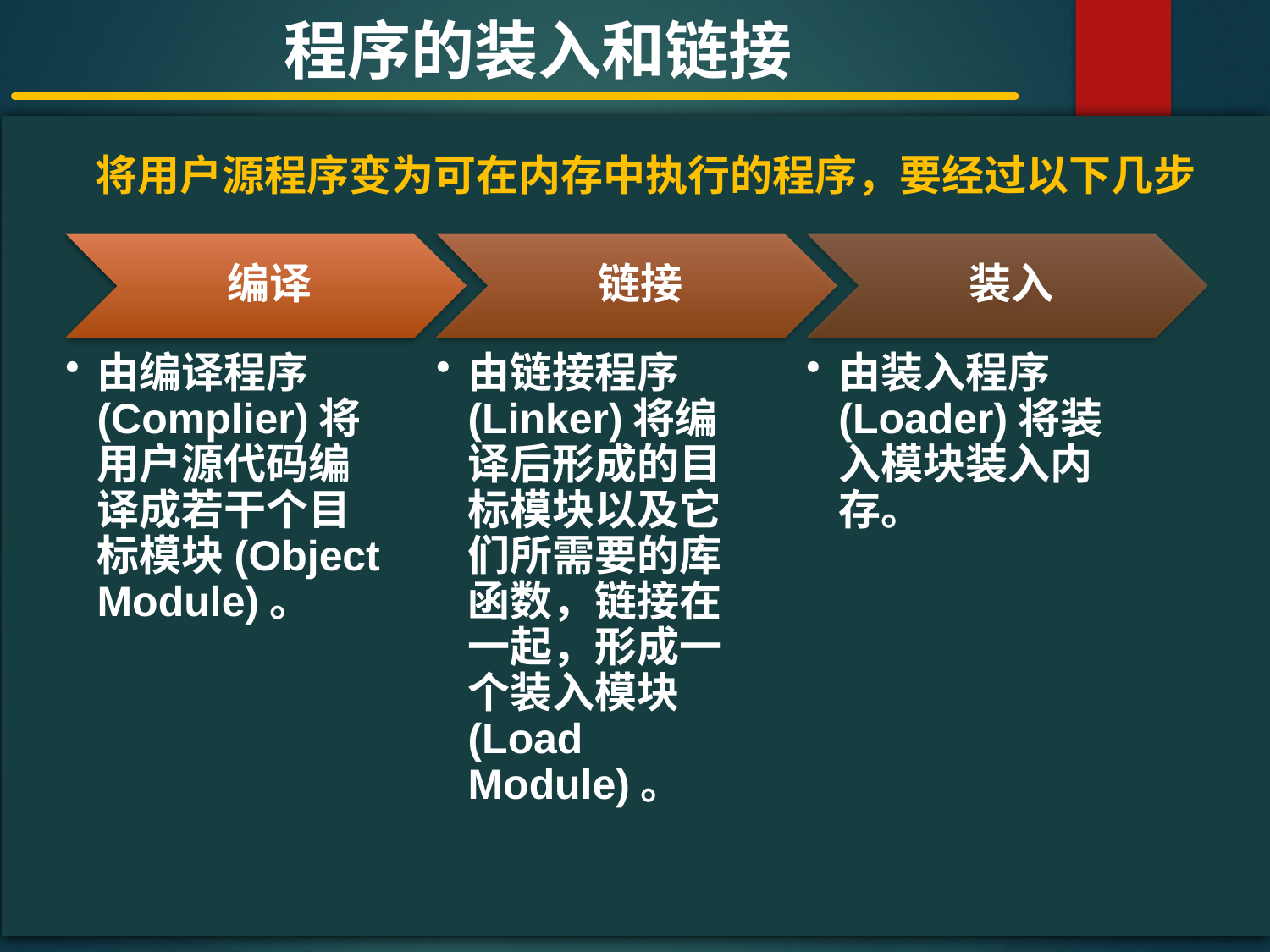

程序的装入和链接
#
将用户源程序变为可在内存中执行的程序，要经过以下几步
编译
由编译程序(Complier)将用户源代码编译成若干个目标模块(Object Module)。
链接
由链接程序(Linker)将编译后形成的目标模块以及它们所需要的库函数，链接在一起，形成一个装入模块(Load  Module)。
装入
由装入程序(Loader)将装入模块装入内存。